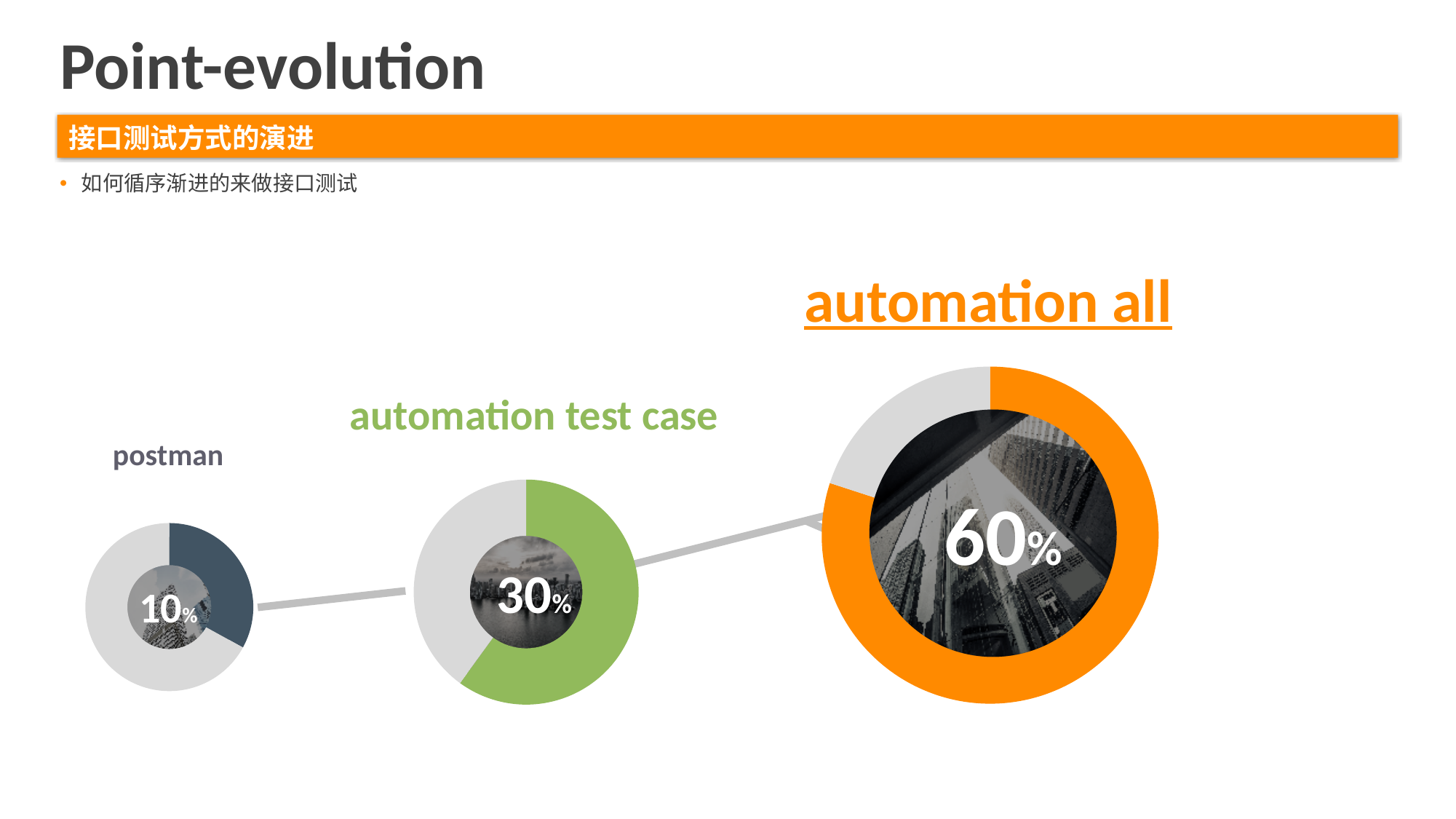

Point-evolution

接口测试方式的演进
如何循序渐进的来做接口测试
automation all

postman

### Chart

| Category | 판매 |
|---|---|
| value01 | 80.0 |
| value02 | 20.0 |
automation test case

### Chart

| Category | 판매 |
|---|---|
| value01 | 60.0 |
| value02 | 40.0 |
60%

### Chart

| Category | 판매 |
|---|---|
| value01 | 32.0 |
| value02 | 65.0 |

30%
10%